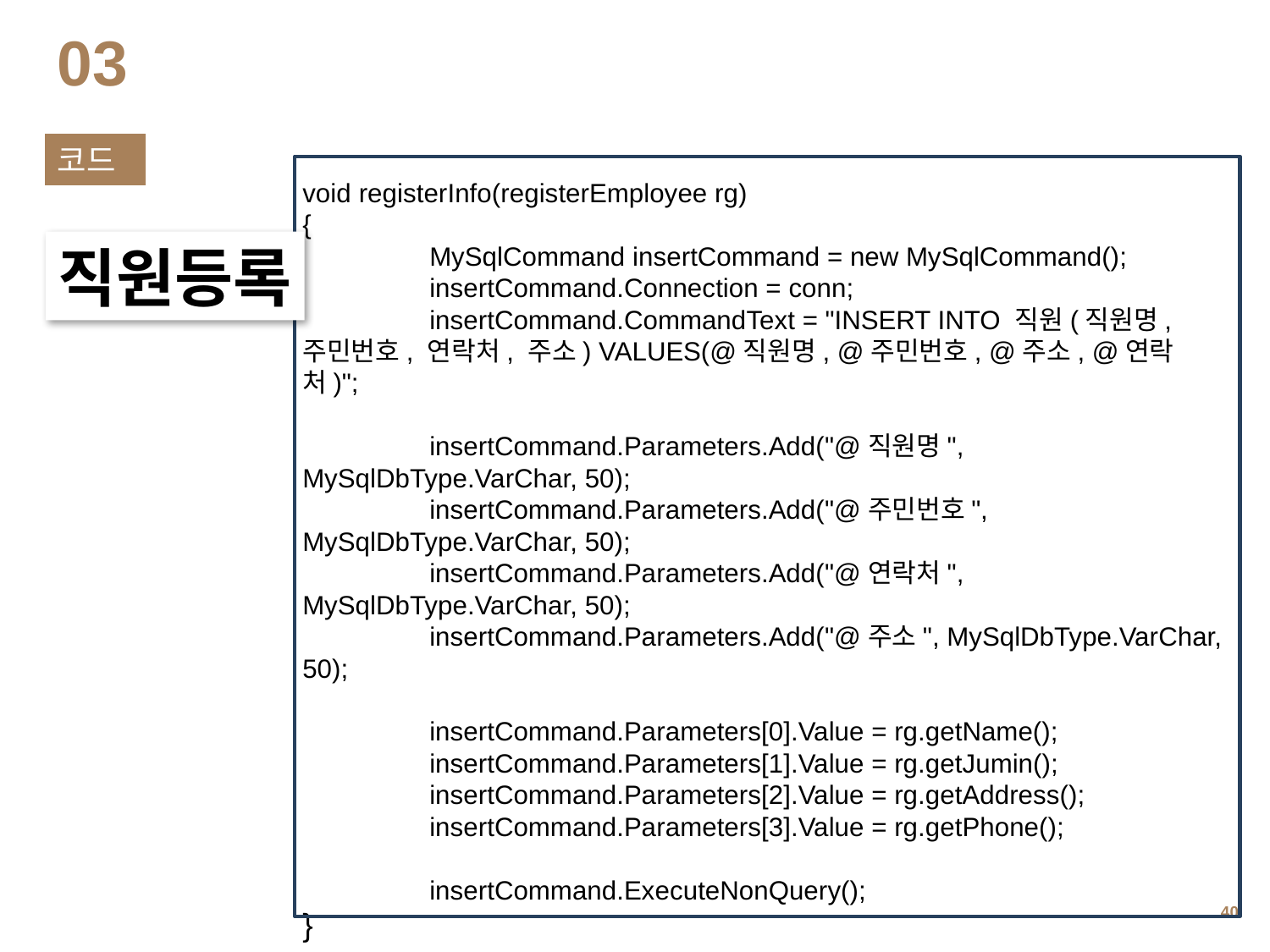

03

코드

void registerInfo(registerEmployee rg)
{
	MySqlCommand insertCommand = new MySqlCommand();
	insertCommand.Connection = conn;
	insertCommand.CommandText = "INSERT INTO 직원(직원명, 주민번호, 연락처, 주소) VALUES(@직원명, @주민번호, @주소, @연락처)";

	insertCommand.Parameters.Add("@직원명", MySqlDbType.VarChar, 50);
	insertCommand.Parameters.Add("@주민번호", MySqlDbType.VarChar, 50);
	insertCommand.Parameters.Add("@연락처", MySqlDbType.VarChar, 50);
	insertCommand.Parameters.Add("@주소", MySqlDbType.VarChar, 50);

	insertCommand.Parameters[0].Value = rg.getName();
	insertCommand.Parameters[1].Value = rg.getJumin();
	insertCommand.Parameters[2].Value = rg.getAddress();
	insertCommand.Parameters[3].Value = rg.getPhone();

	insertCommand.ExecuteNonQuery();
}
직원등록
40